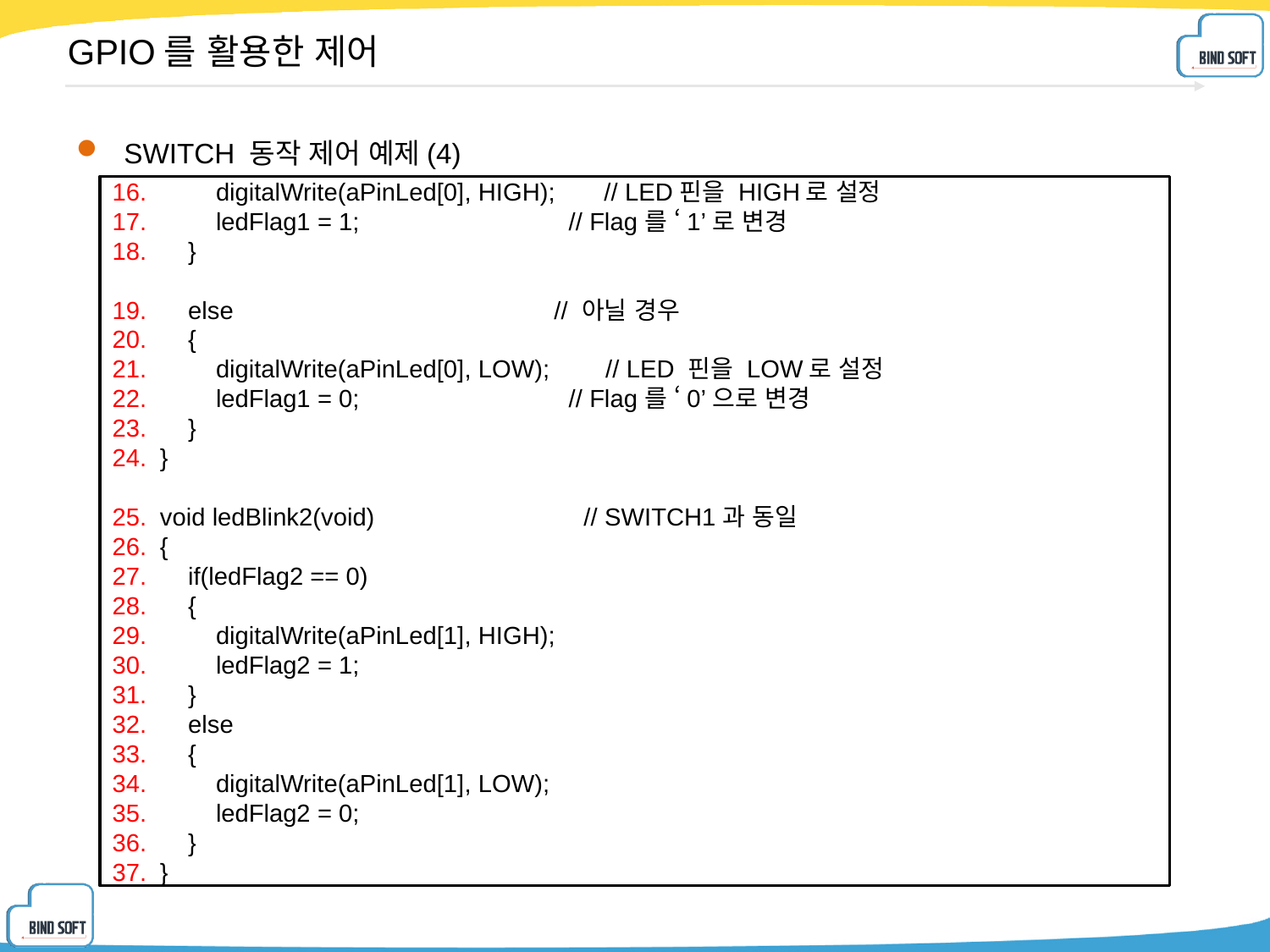

# GPIO를 활용한 제어
SWITCH 동작 제어 예제(4)

        digitalWrite(aPinLed[0], HIGH);       // LED핀을 HIGH로 설정
        ledFlag1 = 1;                              // Flag를 ‘1’로 변경
    }

    else                                              // 아닐 경우
    {
        digitalWrite(aPinLed[0], LOW);        // LED 핀을 LOW로 설정
        ledFlag1 = 0;                              // Flag를 ‘0’으로 변경
    }
}

void ledBlink2(void)                              // SWITCH1과 동일
{
    if(ledFlag2 == 0)
    {
        digitalWrite(aPinLed[1], HIGH);
        ledFlag2 = 1;
    }
    else
    {
        digitalWrite(aPinLed[1], LOW);
        ledFlag2 = 0;
    }
}